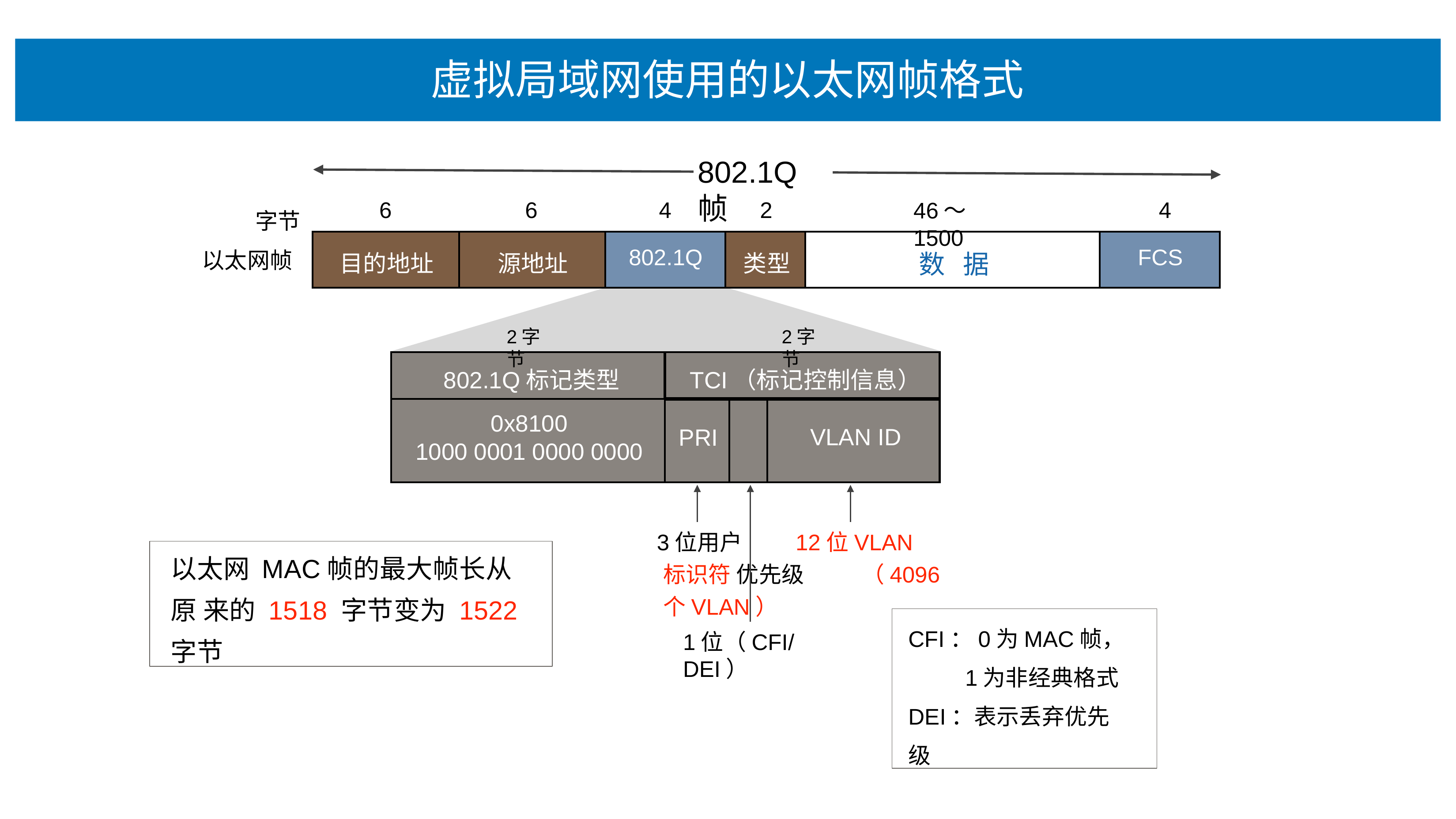

# 虚拟局域⽹使⽤的以太⽹帧格式

802.1Q帧

字节 以太⽹帧
6
6
4
2
4
46〜1500
| ⽬的地址 | 源地址 | 802.1Q | 类型 | 数 据 | FCS |
| --- | --- | --- | --- | --- | --- |

2字节
2字节
| 802.1Q标记类型 | TCI（标记控制信息） |  |  |
| --- | --- | --- | --- |
| 0x8100 1000 0001 0000 0000 | PRI |  | VLAN ID |

3位⽤户	12位VLAN标识符 优先级	（4096个VLAN）
以太⽹ MAC帧的最⼤帧⻓从原 来的 1518 字节变为 1522 字节
CFI：0为MAC帧，
1为⾮经典格式 DEI：表示丢弃优先级
1位（CFI/DEI）